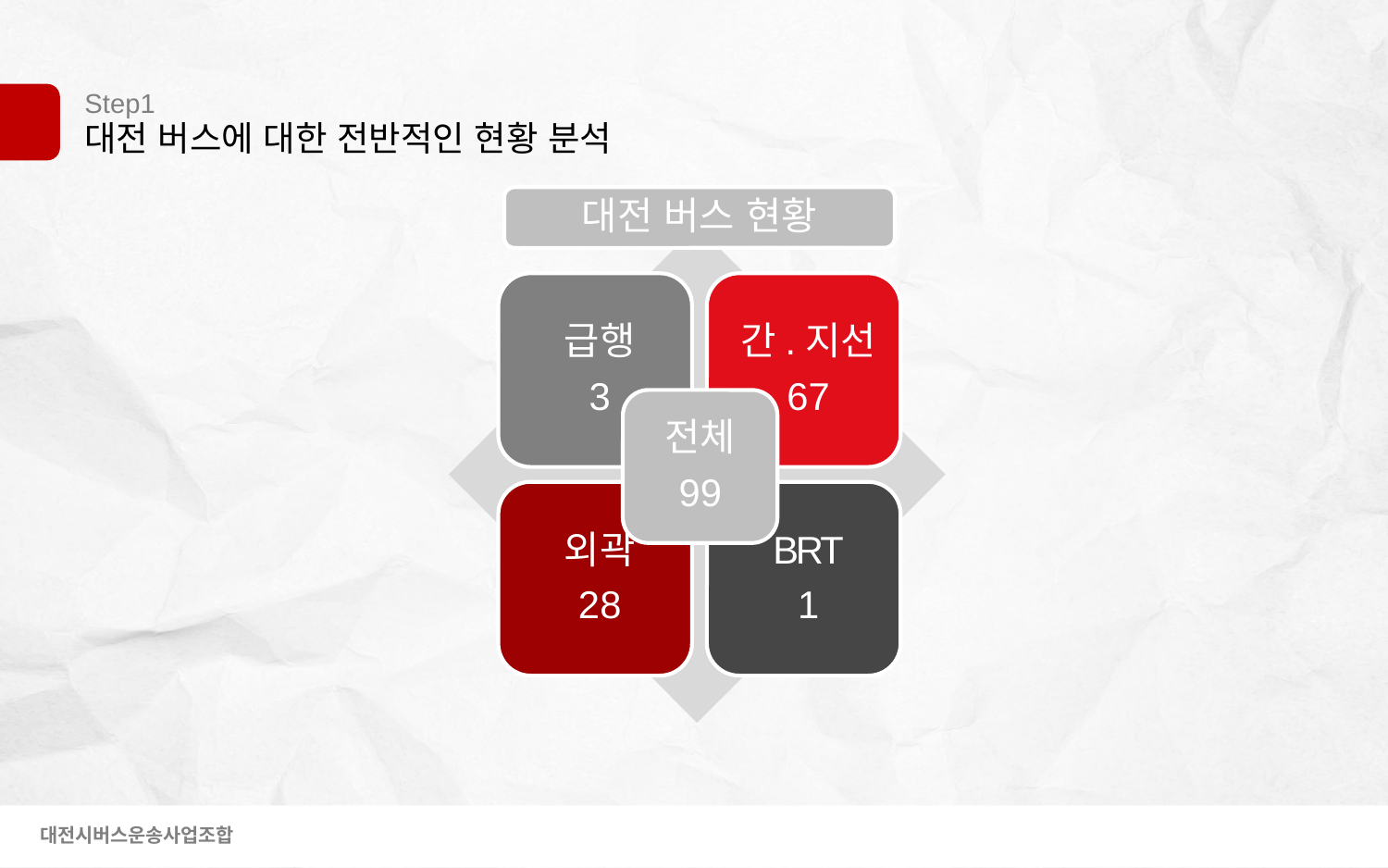

Step1

대전 버스에 대한 전반적인 현황 분석

대전 버스 현황
급행
3
간.지선
67
외곽
28
BRT
1

전체
99

대전시버스운송사업조합